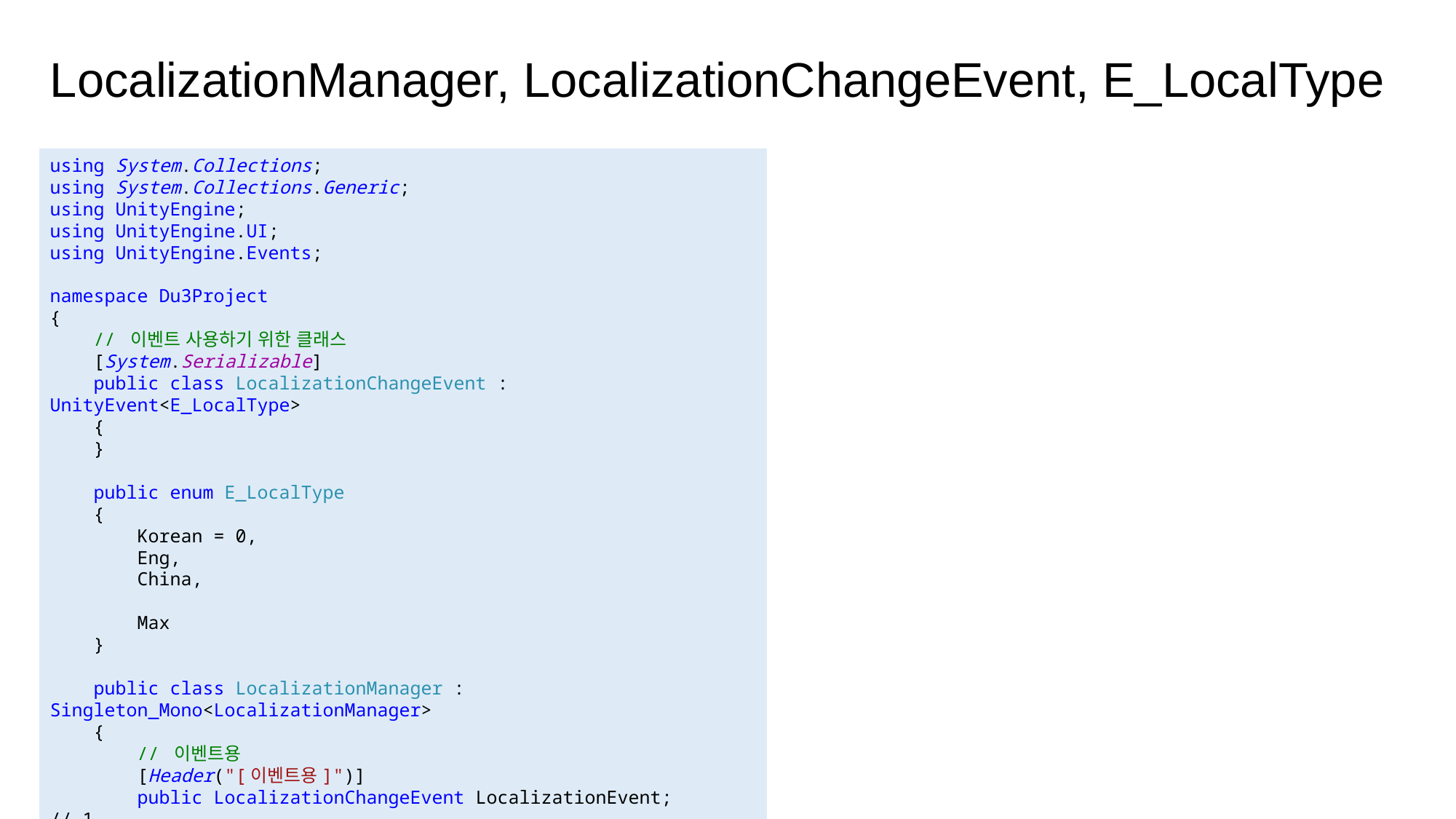

# LocalizationManager, LocalizationChangeEvent, E_LocalType
using System.Collections;
using System.Collections.Generic;
using UnityEngine;
using UnityEngine.UI;
using UnityEngine.Events;

namespace Du3Project
{
    // 이벤트 사용하기 위한 클래스
    [System.Serializable]
    public class LocalizationChangeEvent : UnityEvent<E_LocalType>
    {
    }

    public enum E_LocalType
    {
        Korean = 0,
        Eng,
        China,

        Max
    }

    public class LocalizationManager : Singleton_Mono<LocalizationManager>
    {
        // 이벤트용
        [Header("[이벤트용]")]
        public LocalizationChangeEvent LocalizationEvent;
// 1 ...